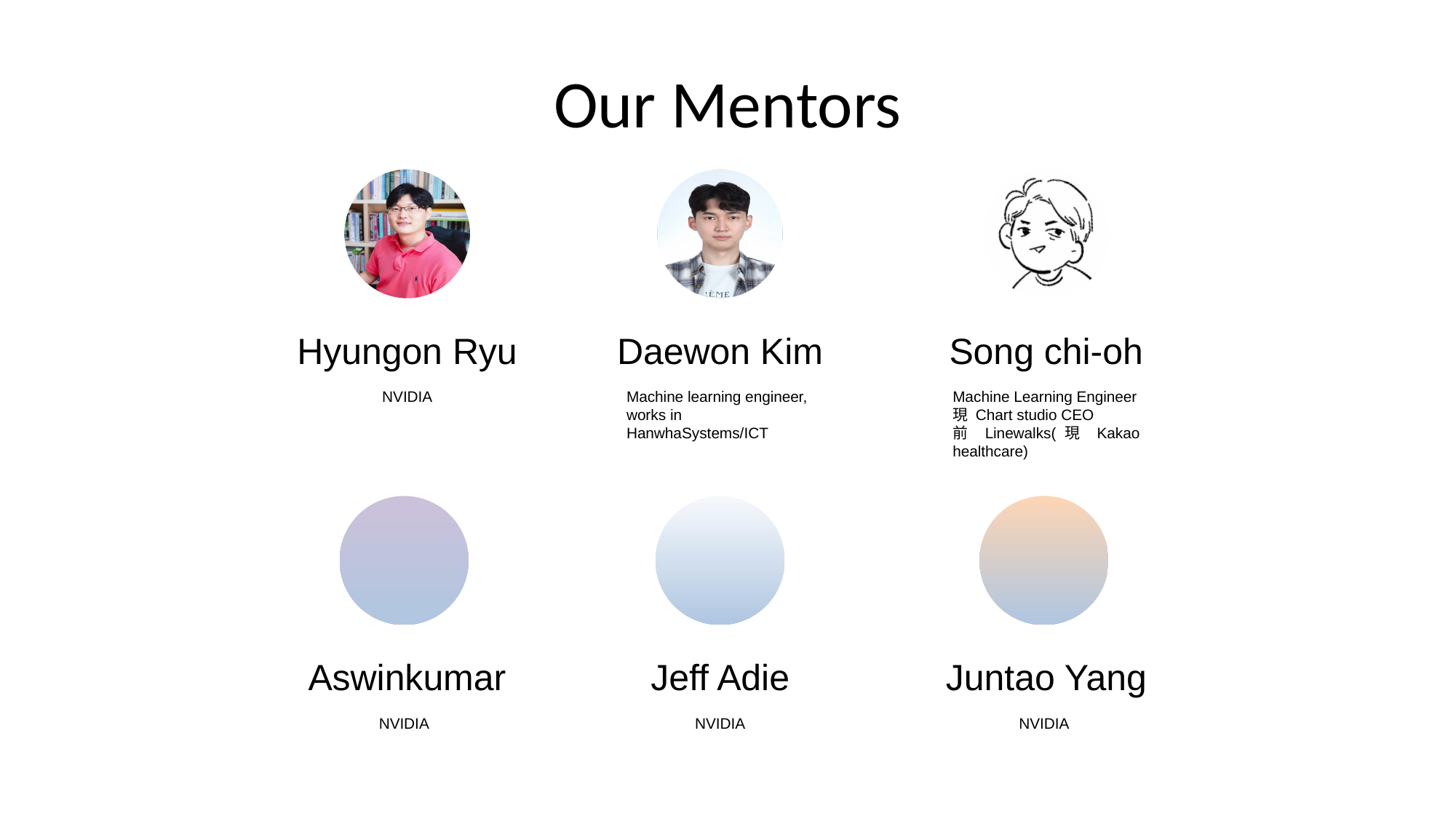

# Our Mentors

Hyungon Ryu
NVIDIA

Daewon Kim
Machine learning engineer, works in HanwhaSystems/ICT

Song chi-oh
Machine Learning Engineer
現 Chart studio CEO
前 Linewalks(現 Kakao healthcare)

Aswinkumar
NVIDIA

Jeff Adie
NVIDIA

Juntao Yang
NVIDIA